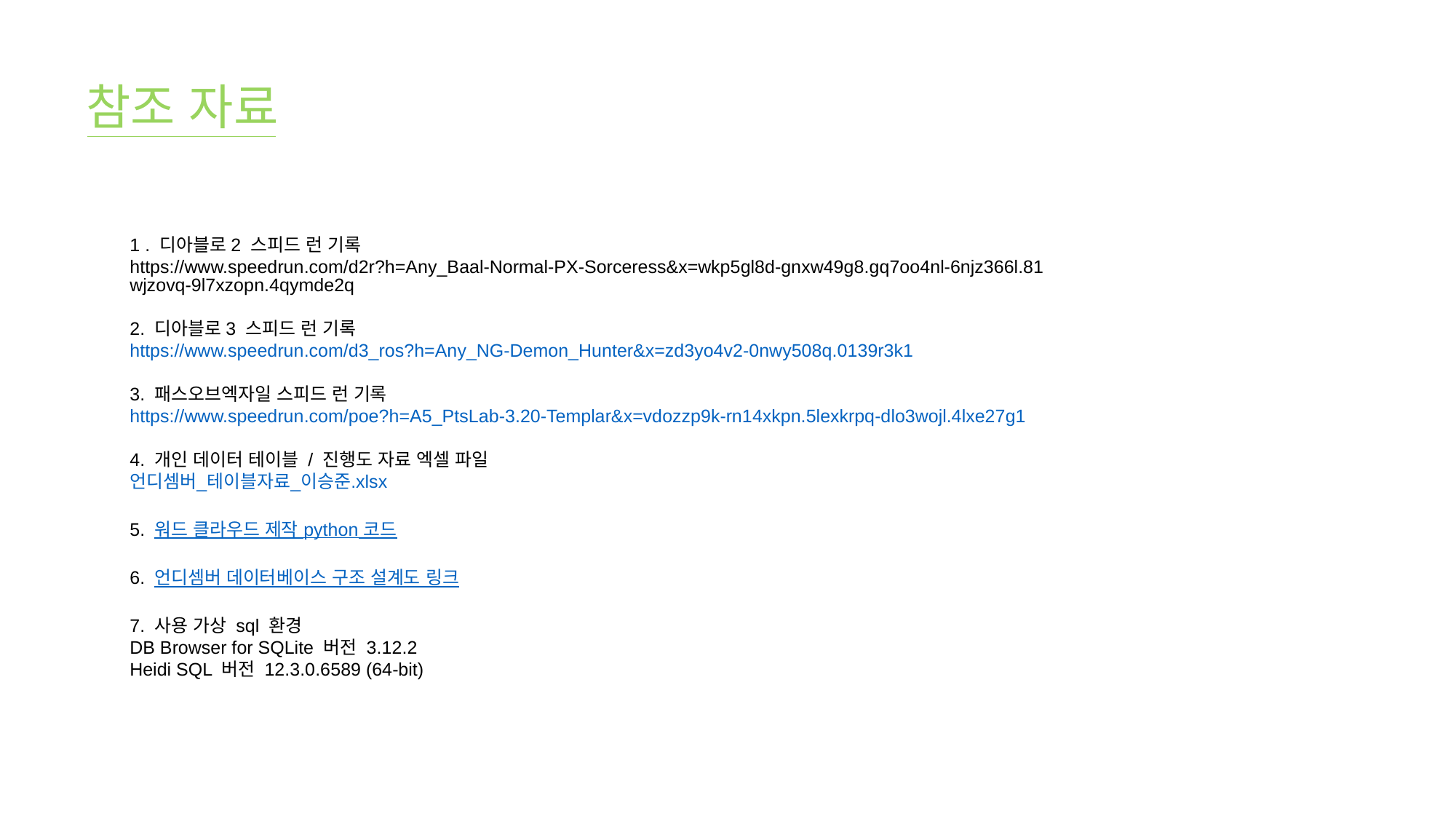

참조 자료
1 . 디아블로2 스피드 런 기록
https://www.speedrun.com/d2r?h=Any_Baal-Normal-PX-Sorceress&x=wkp5gl8d-gnxw49g8.gq7oo4nl-6njz366l.81wjzovq-9l7xzopn.4qymde2q

2. 디아블로3 스피드 런 기록
https://www.speedrun.com/d3_ros?h=Any_NG-Demon_Hunter&x=zd3yo4v2-0nwy508q.0139r3k1

3. 패스오브엑자일 스피드 런 기록
https://www.speedrun.com/poe?h=A5_PtsLab-3.20-Templar&x=vdozzp9k-rn14xkpn.5lexkrpq-dlo3wojl.4lxe27g1

4. 개인 데이터 테이블 / 진행도 자료 엑셀 파일
언디셈버_테이블자료_이승준.xlsx

5. 워드 클라우드 제작 python 코드

6. 언디셈버 데이터베이스 구조 설계도 링크

7. 사용 가상 sql 환경
DB Browser for SQLite 버전 3.12.2
Heidi SQL 버전 12.3.0.6589 (64-bit)